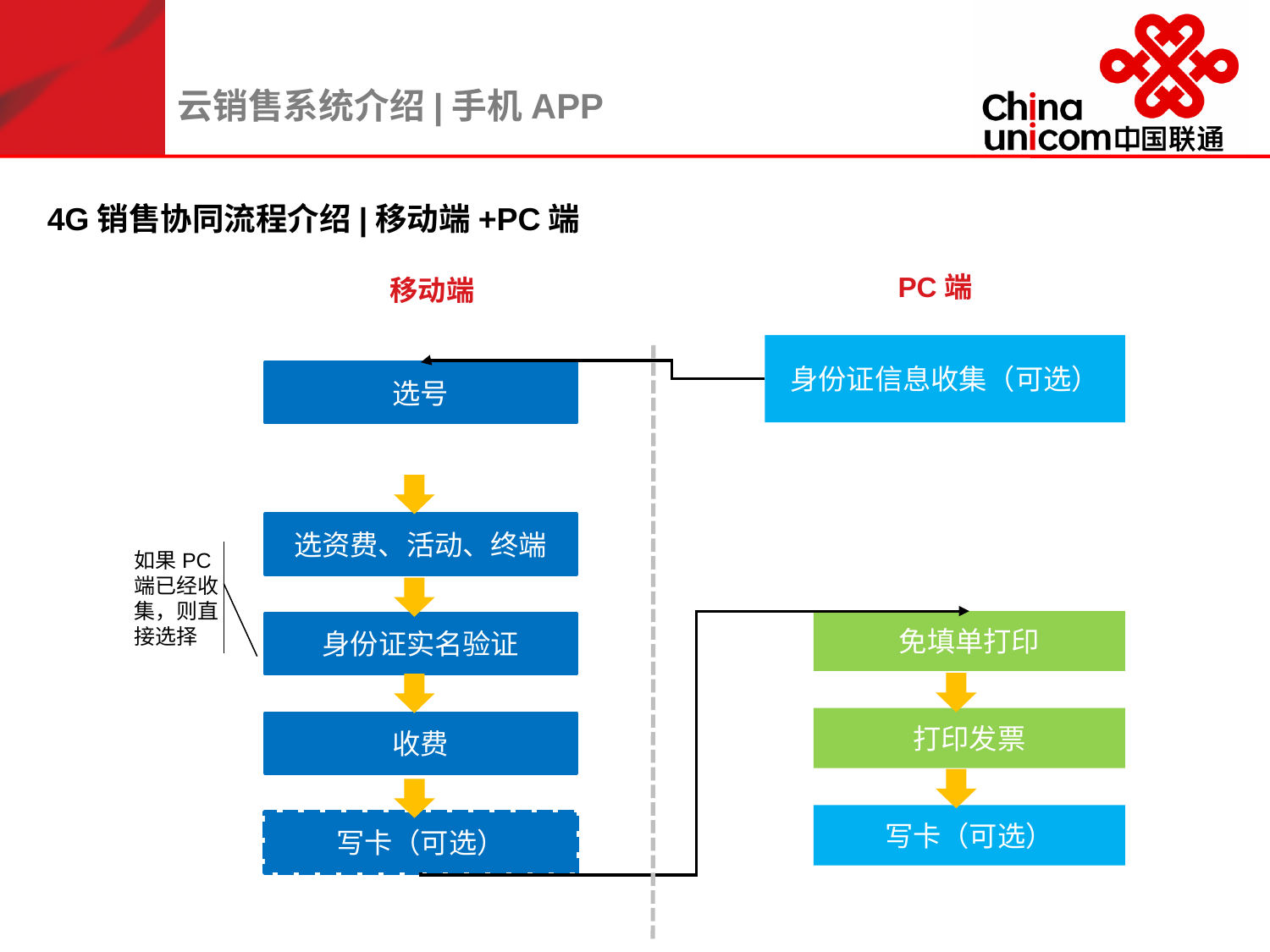

云销售系统介绍|手机APP
4G销售协同流程介绍|移动端+PC端
PC端
移动端
身份证信息收集（可选）
选号

选资费、活动、终端
如果PC端已经收集，则直接选择

免填单打印
身份证实名验证

打印发票
收费

写卡（可选）
写卡（可选）